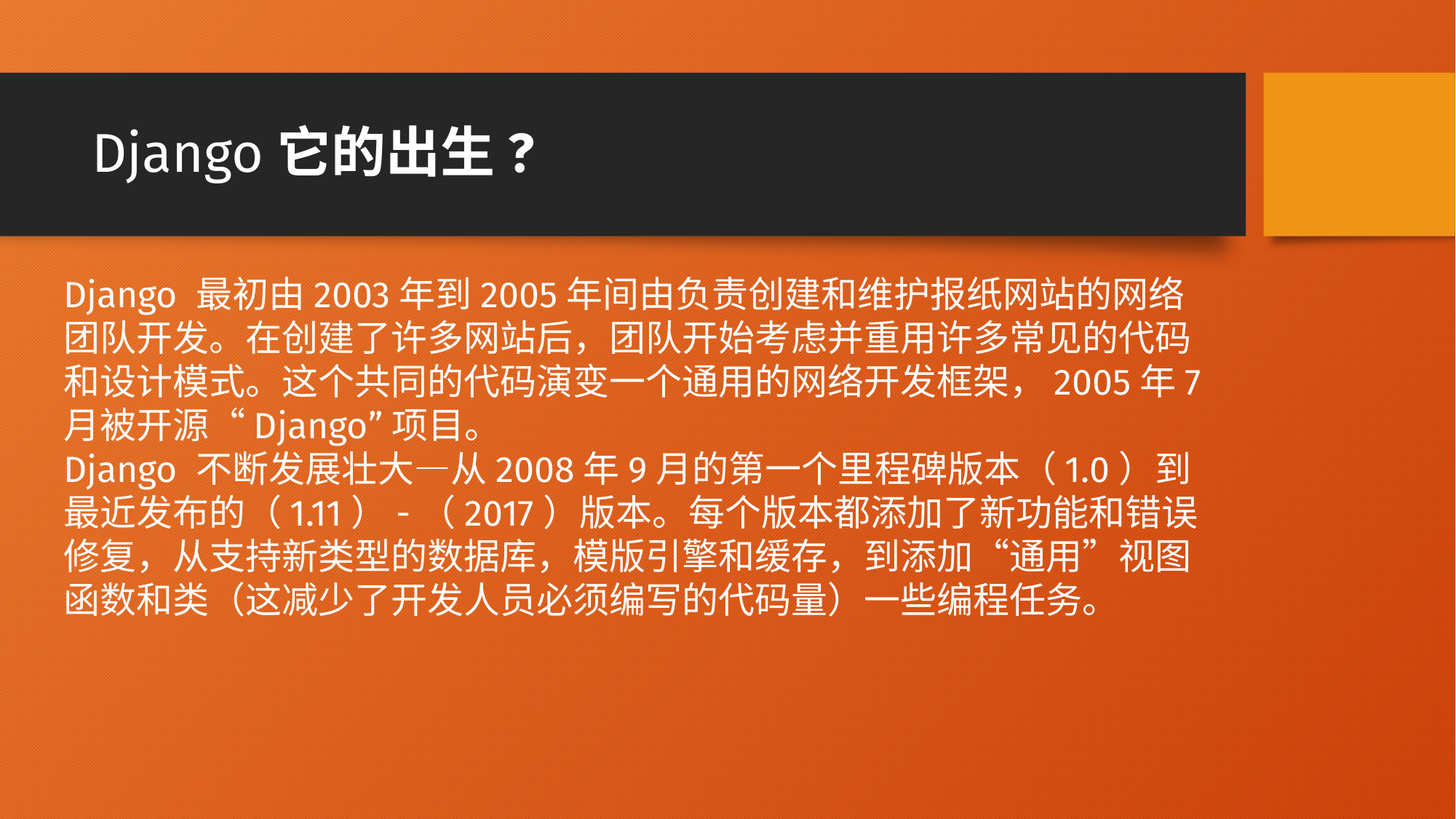

# Django它的出生?
Django 最初由2003年到2005年间由负责创建和维护报纸网站的网络团队开发。在创建了许多网站后，团队开始考虑并重用许多常见的代码和设计模式。这个共同的代码演变一个通用的网络开发框架，2005年7月被开源“Django”项目。
Django 不断发展壮大—从2008年9月的第一个里程碑版本（1.0）到最近发布的（1.11）-（2017）版本。每个版本都添加了新功能和错误修复，从支持新类型的数据库，模版引擎和缓存，到添加“通用”视图函数和类（这减少了开发人员必须编写的代码量）一些编程任务。